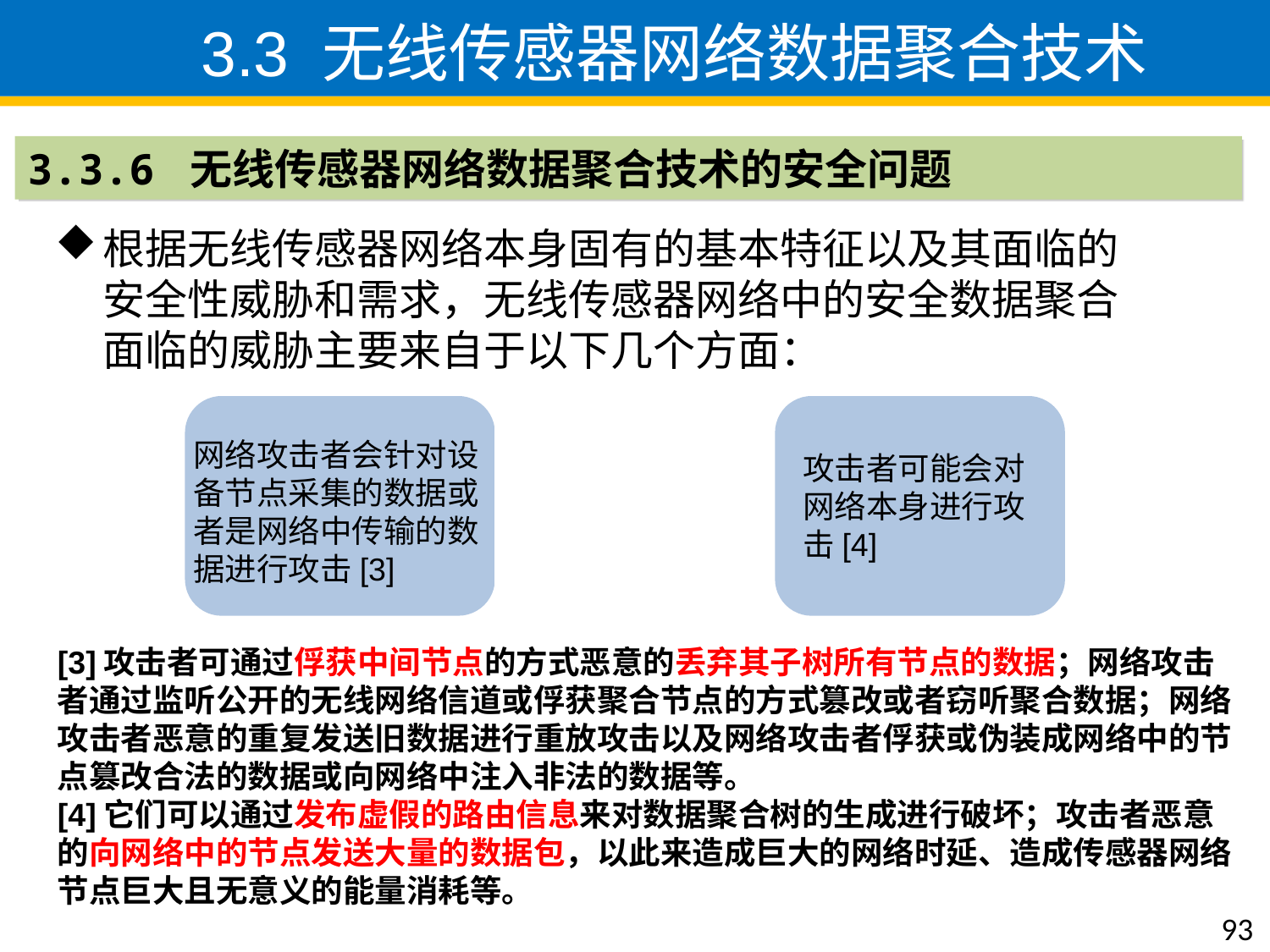

3.3 无线传感器网络数据聚合技术

3.3.6 无线传感器网络数据聚合技术的安全问题
根据无线传感器网络本身固有的基本特征以及其面临的安全性威胁和需求，无线传感器网络中的安全数据聚合面临的威胁主要来自于以下几个方面：

网络攻击者会针对设备节点采集的数据或者是网络中传输的数据进行攻击[3]
攻击者可能会对网络本身进行攻击[4]
[3]攻击者可通过俘获中间节点的方式恶意的丢弃其子树所有节点的数据；网络攻击者通过监听公开的无线网络信道或俘获聚合节点的方式篡改或者窃听聚合数据；网络攻击者恶意的重复发送旧数据进行重放攻击以及网络攻击者俘获或伪装成网络中的节点篡改合法的数据或向网络中注入非法的数据等。
[4]它们可以通过发布虚假的路由信息来对数据聚合树的生成进行破坏；攻击者恶意的向网络中的节点发送大量的数据包，以此来造成巨大的网络时延、造成传感器网络节点巨大且无意义的能量消耗等。
93